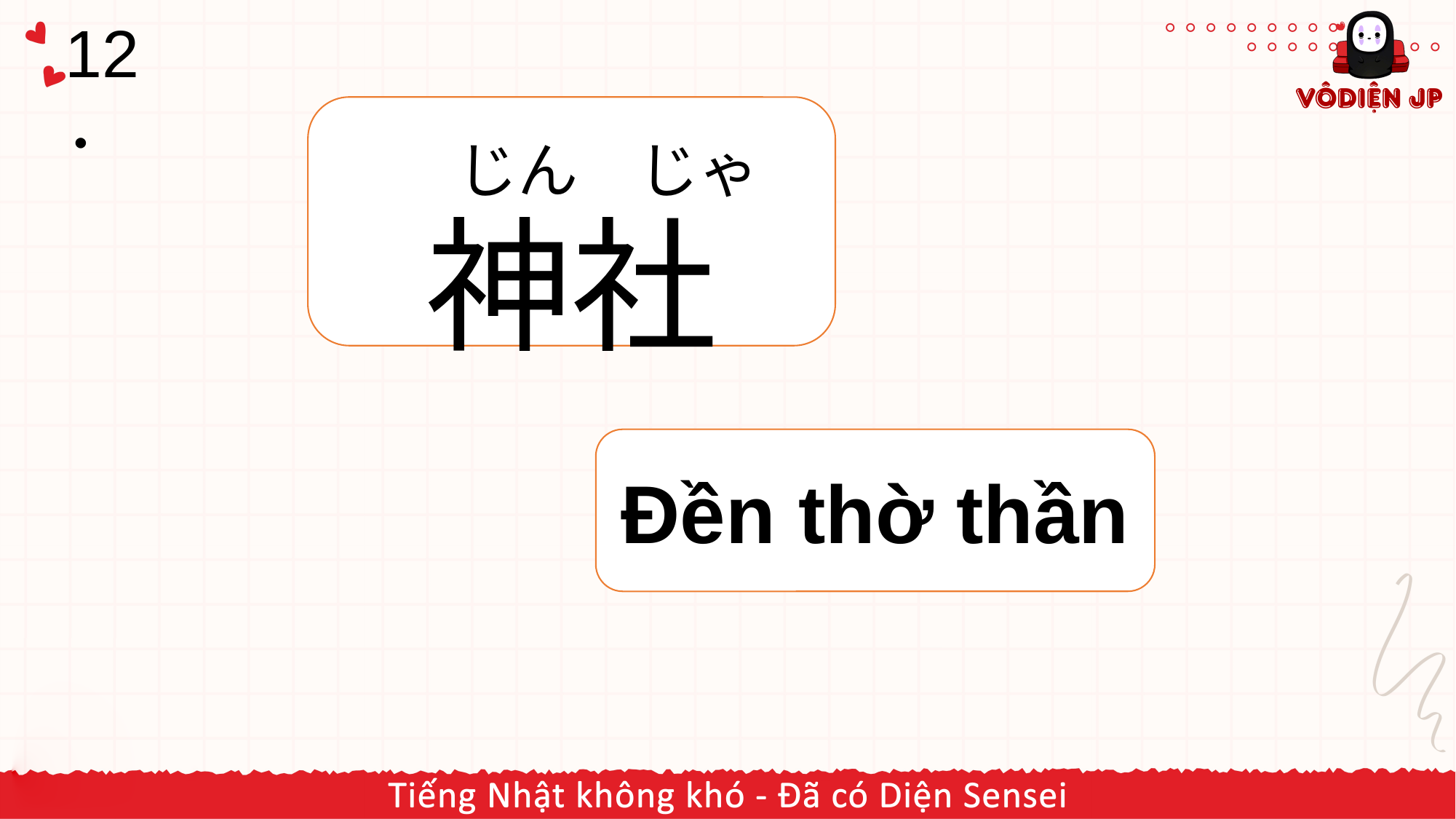

# 12．

神社
じん　じゃ
Đền thờ thần